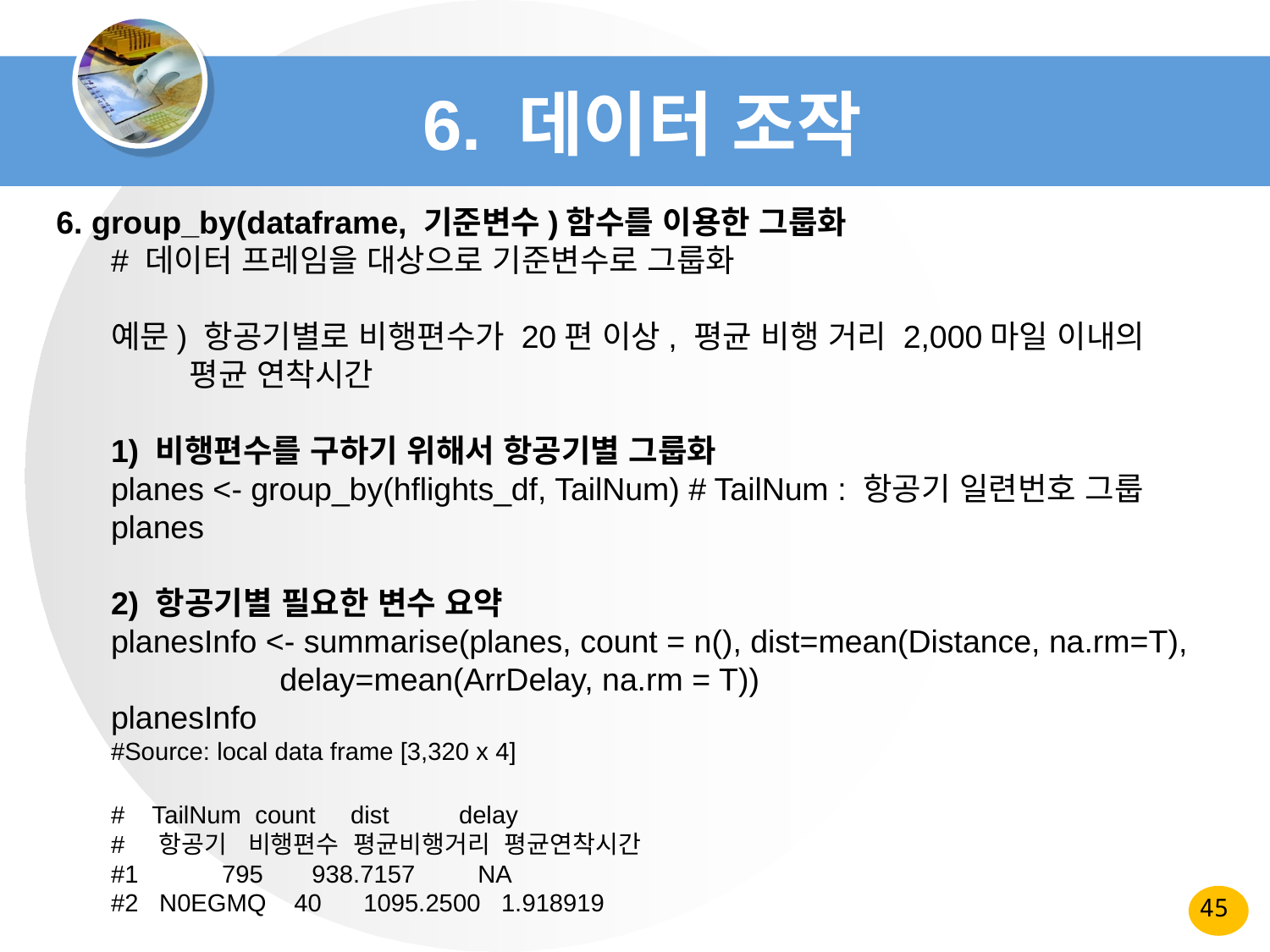

# 6. 데이터 조작
 6. group_by(dataframe, 기준변수)함수를 이용한 그룹화
# 데이터 프레임을 대상으로 기준변수로 그룹화

예문) 항공기별로 비행편수가 20편 이상, 평균 비행 거리 2,000마일 이내의
        평균 연착시간

1) 비행편수를 구하기 위해서 항공기별 그룹화
planes <- group_by(hflights_df, TailNum) # TailNum : 항공기 일련번호 그룹
planes

2) 항공기별 필요한 변수 요약
planesInfo <- summarise(planes, count = n(), dist=mean(Distance, na.rm=T),
                   delay=mean(ArrDelay, na.rm = T))
planesInfo
#Source: local data frame [3,320 x 4]

#    TailNum  count     dist          delay
#    항공기   비행편수  평균비행거리  평균연착시간
#1            795       938.7157         NA
#2   N0EGMQ    40      1095.2500   1.918919
45